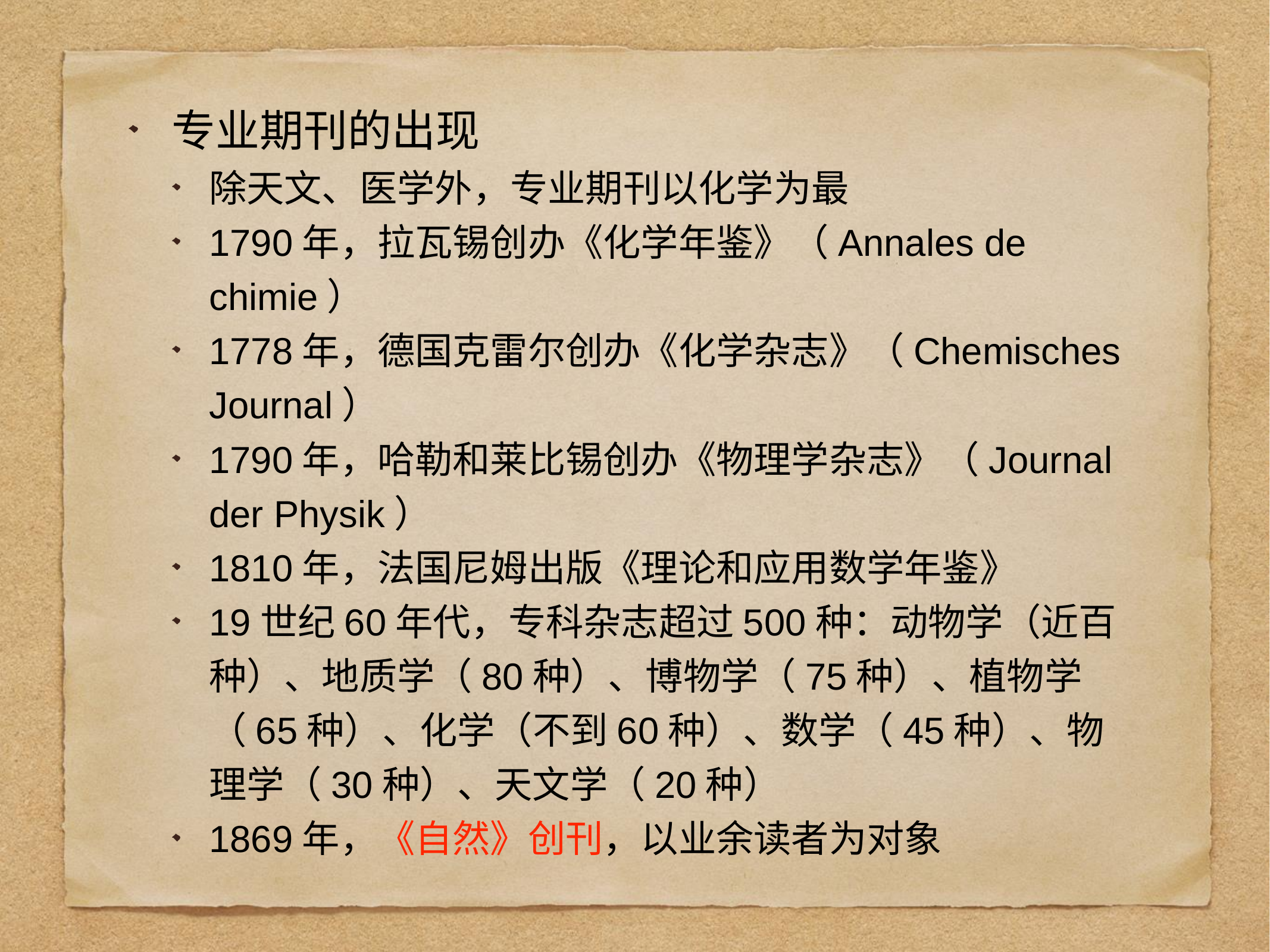

专业期刊的出现
除天文、医学外，专业期刊以化学为最
1790年，拉瓦锡创办《化学年鉴》（Annales de chimie）
1778年，德国克雷尔创办《化学杂志》（Chemisches Journal）
1790年，哈勒和莱比锡创办《物理学杂志》（Journal der Physik）
1810年，法国尼姆出版《理论和应用数学年鉴》
19世纪60年代，专科杂志超过500种：动物学（近百种）、地质学（80种）、博物学（75种）、植物学（65种）、化学（不到60种）、数学（45种）、物理学（30种）、天文学（20种）
1869年，《自然》创刊，以业余读者为对象